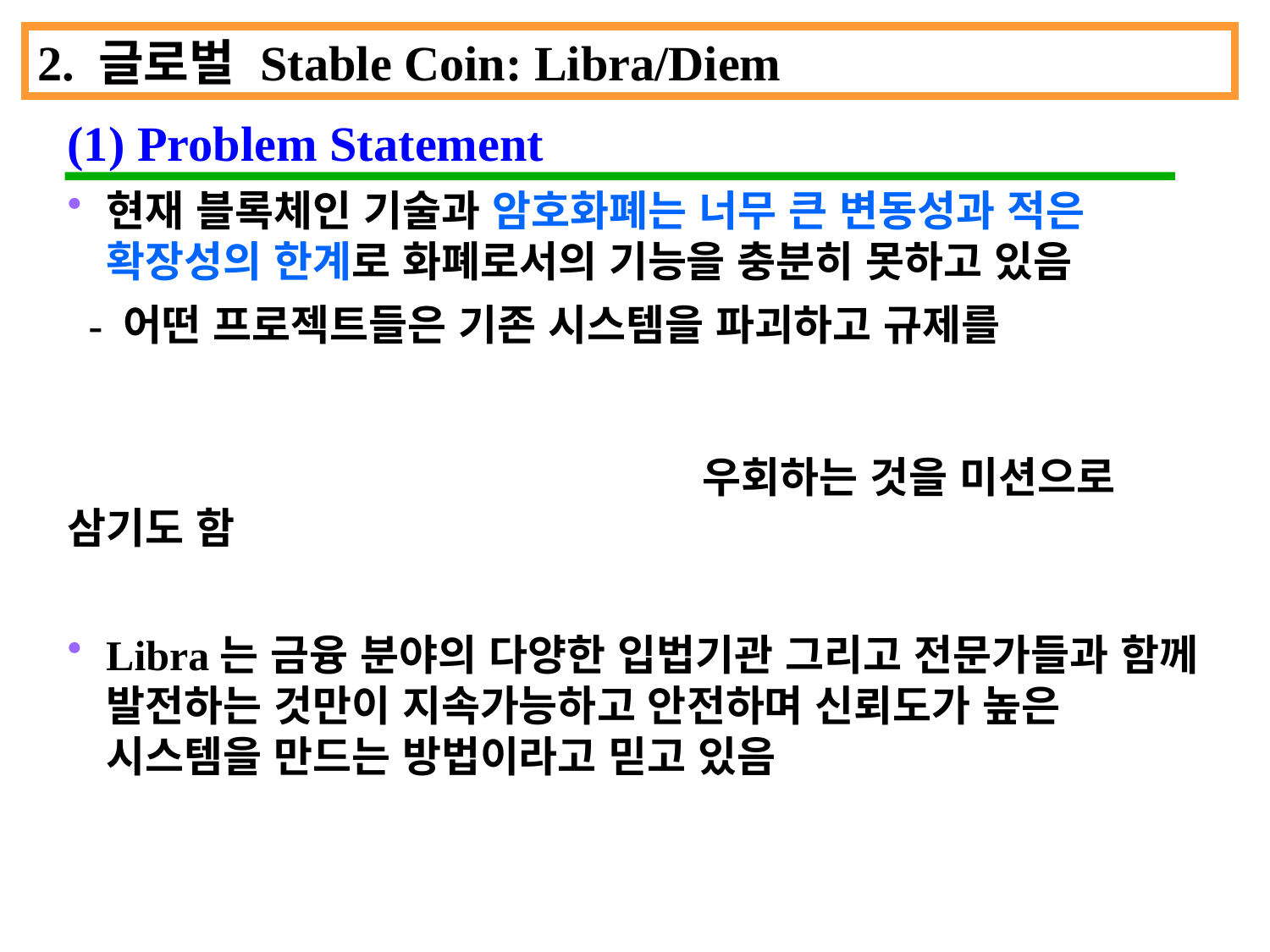

2. 글로벌 Stable Coin: Libra/Diem
(1) Problem Statement
현재 블록체인 기술과 암호화폐는 너무 큰 변동성과 적은 확장성의 한계로 화폐로서의 기능을 충분히 못하고 있음
  - 어떤 프로젝트들은 기존 시스템을 파괴하고 규제를 																									우회하는 것을 미션으로 삼기도 함

Libra는 금융 분야의 다양한 입법기관 그리고 전문가들과 함께 발전하는 것만이 지속가능하고 안전하며 신뢰도가 높은 시스템을 만드는 방법이라고 믿고 있음